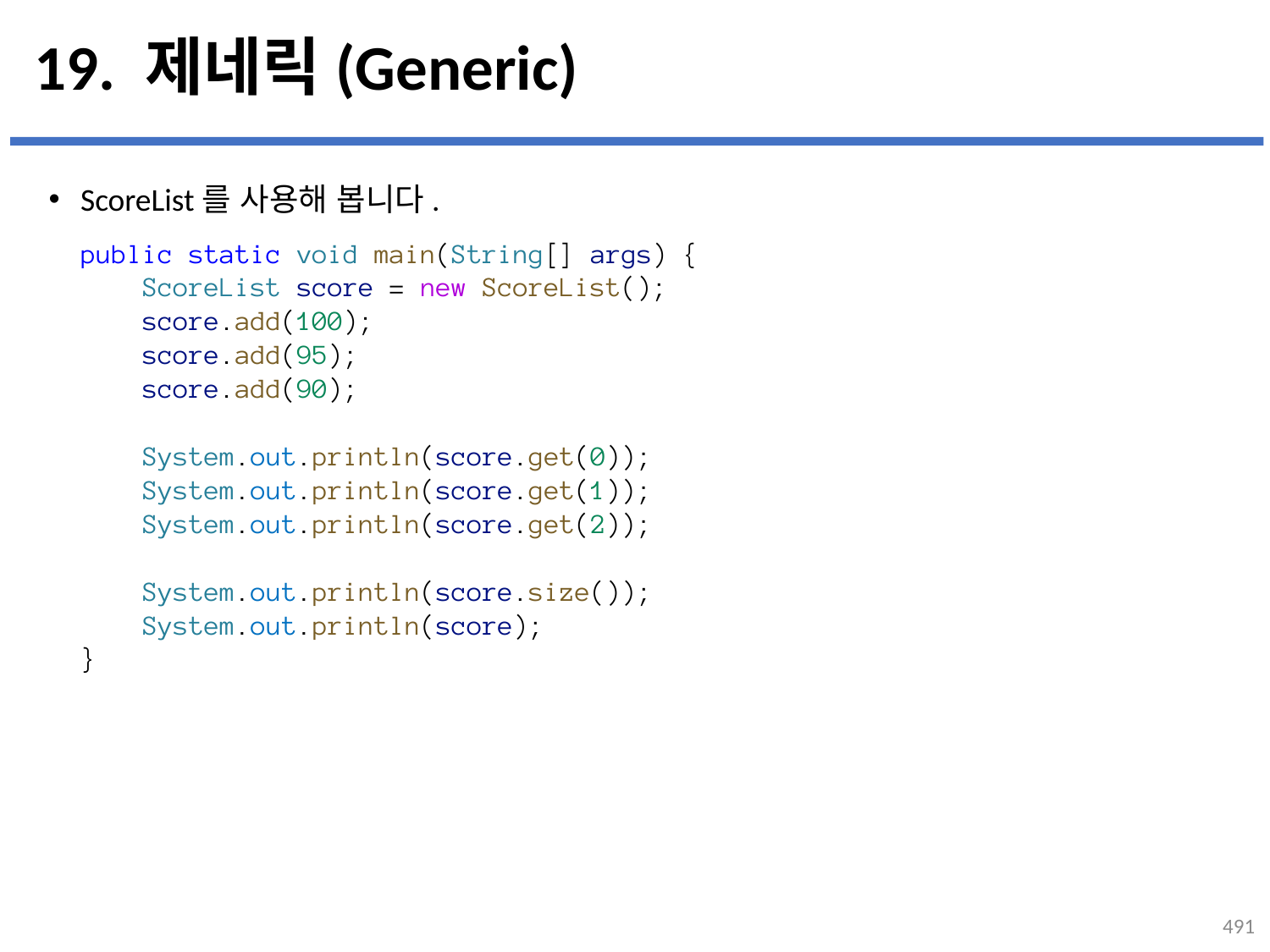

# 19. 제네릭(Generic)
ScoreList를 사용해 봅니다.
public static void main(String[] args) {
    ScoreList score = new ScoreList();
    score.add(100);
    score.add(95);
    score.add(90);
    System.out.println(score.get(0));
    System.out.println(score.get(1));
    System.out.println(score.get(2));
    System.out.println(score.size());
    System.out.println(score);
}
...

설명
491